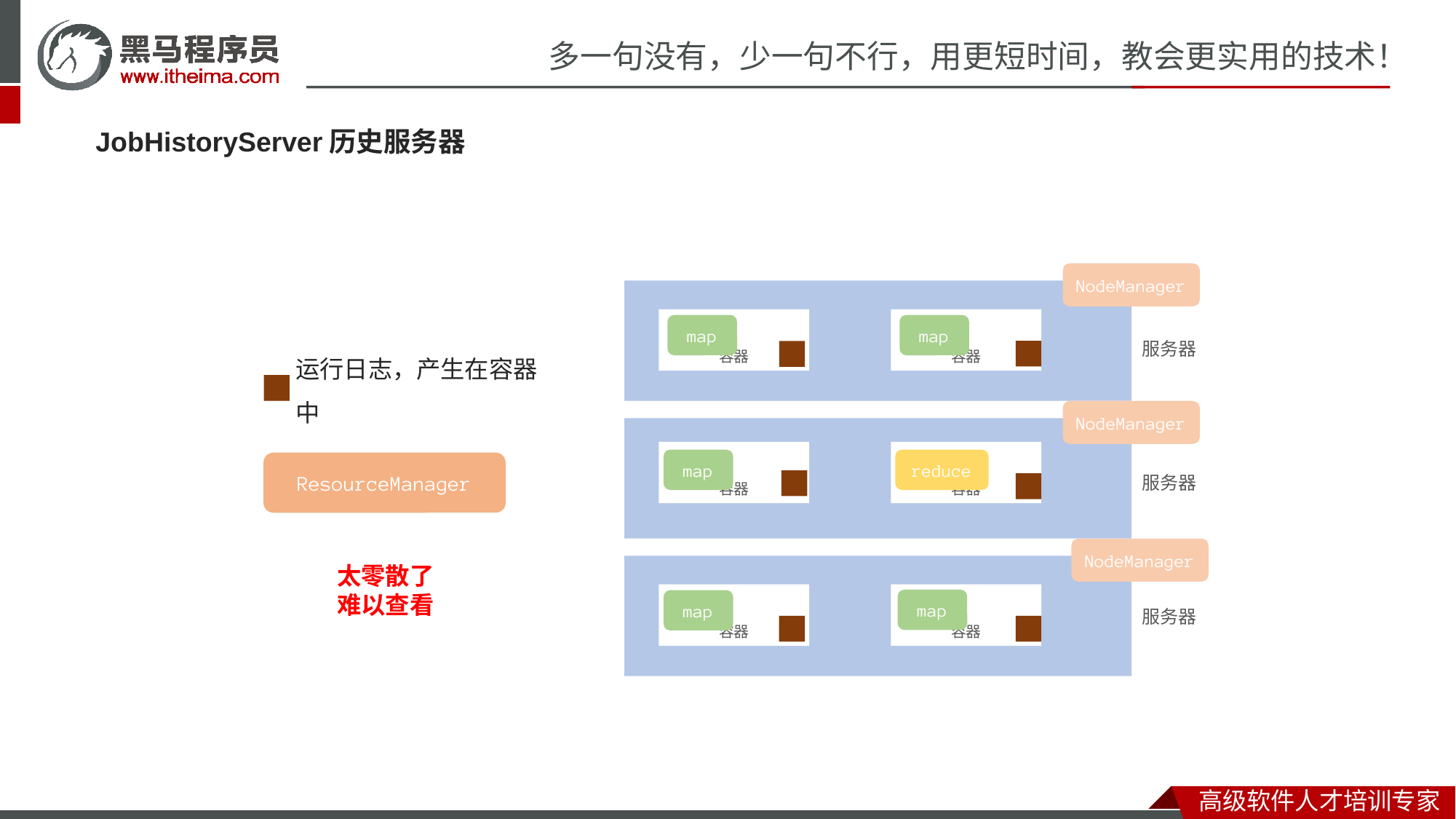

JobHistoryServer历史服务器
NodeManager

服务器
NodeManager

ResourceManager
服务器
NodeManager

服务器
容器
容器
容器
容器
容器
容器
map
map

运行日志，产生在容器中

map
reduce

太零散了
难以查看
map
map